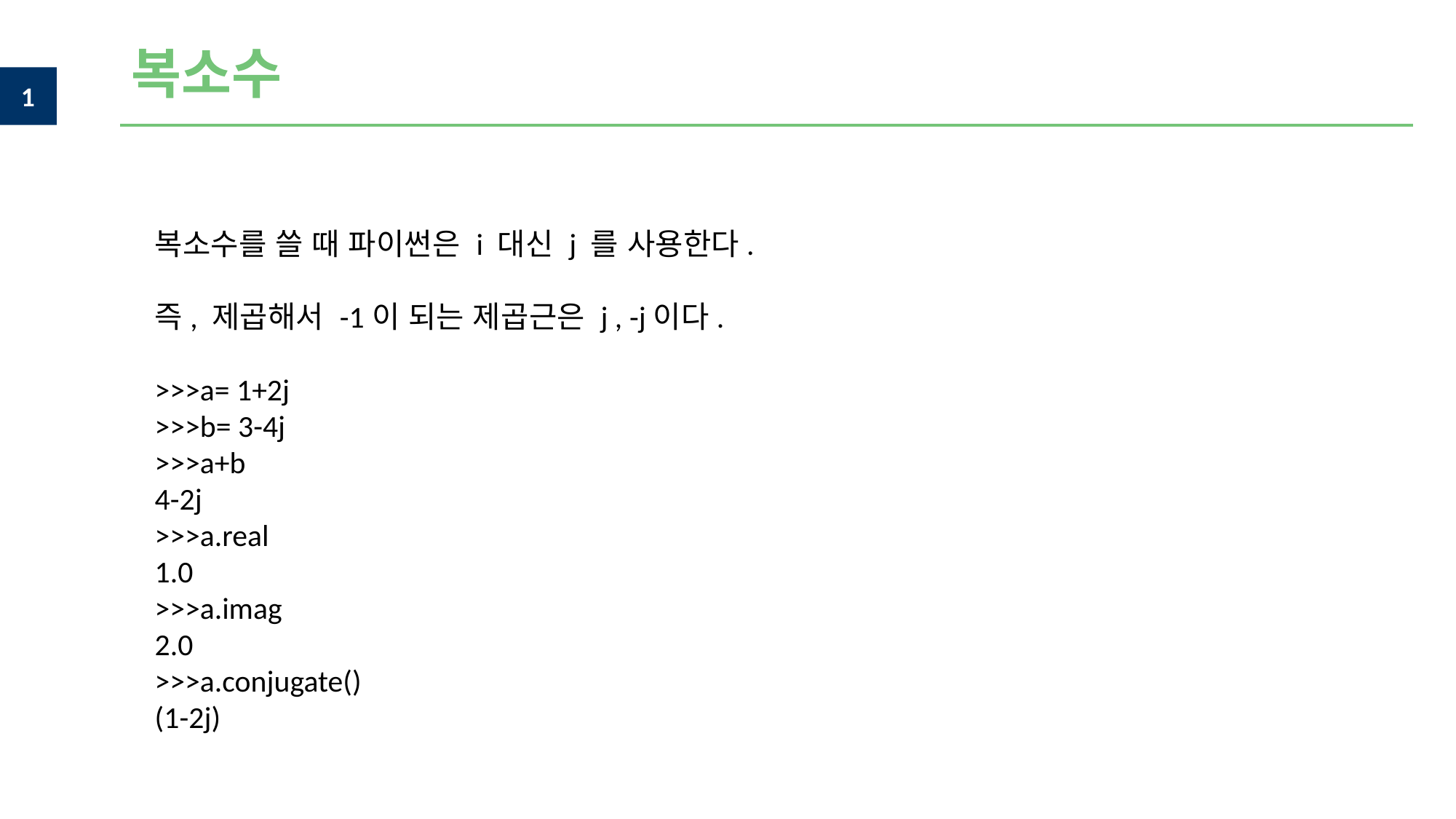

복소수
복소수를 쓸 때 파이썬은 i 대신 j 를 사용한다.

즉, 제곱해서 -1이 되는 제곱근은 j , -j이다.

>>>a= 1+2j
>>>b= 3-4j
>>>a+b
4-2j
>>>a.real
1.0
>>>a.imag
2.0
>>>a.conjugate()
(1-2j)